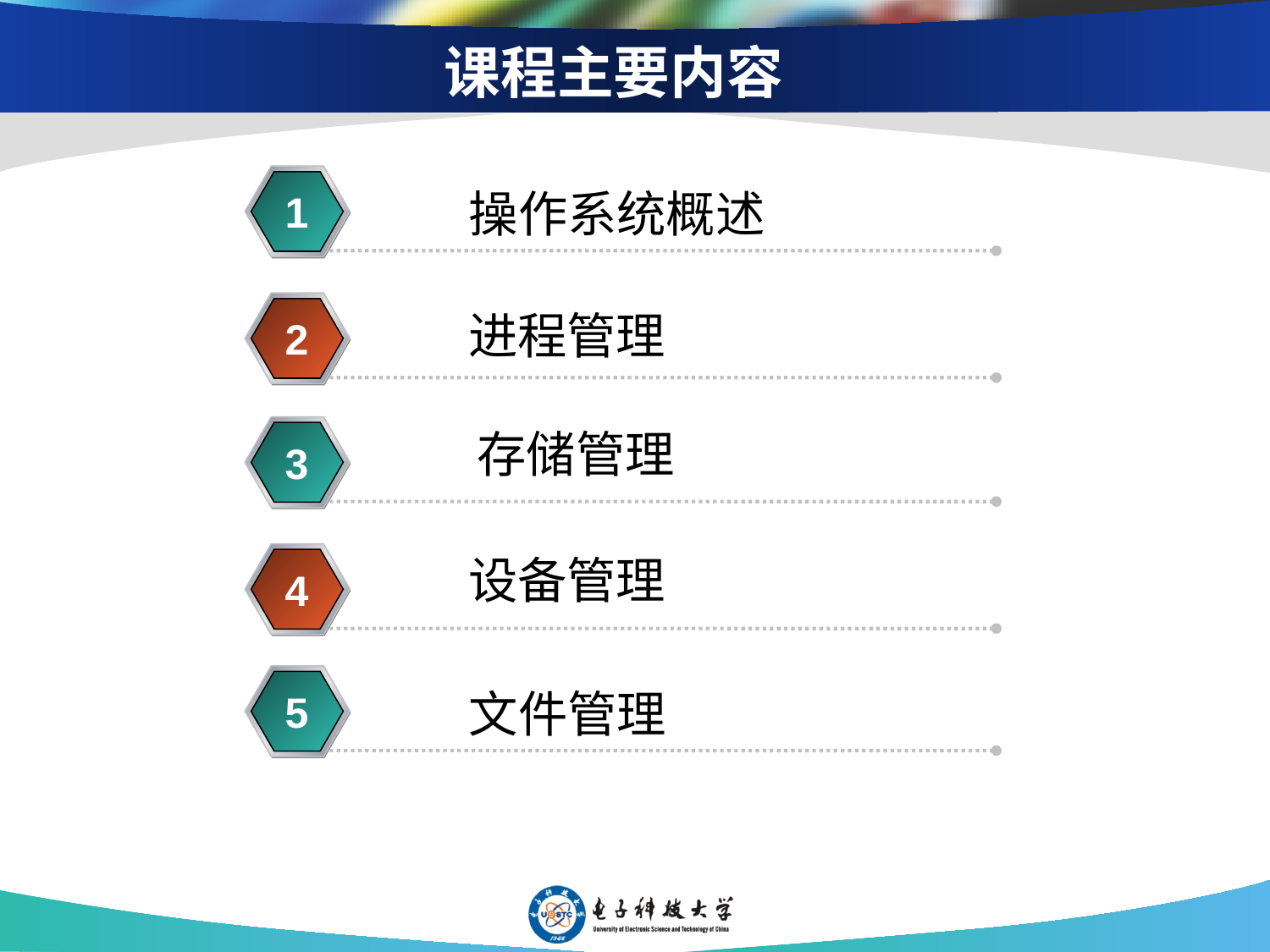

# 课程主要内容

操作系统概述
1

2

进程管理

3

存储管理
设备管理

4

文件管理
5